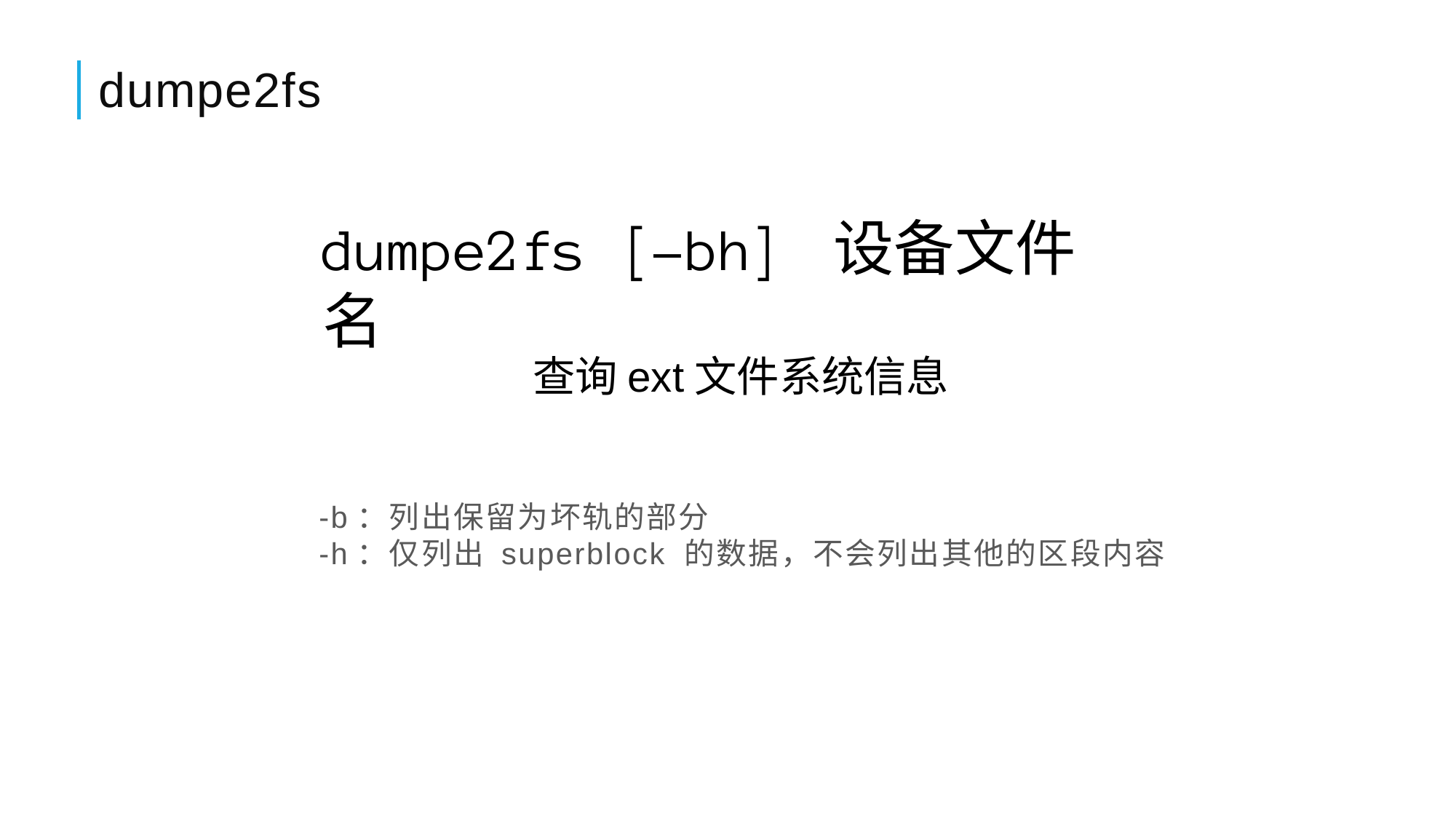

# dumpe2fs
dumpe2fs [-bh] 设备文件名
查询ext文件系统信息
-b：列出保留为坏轨的部分
-h：仅列出 superblock 的数据，不会列出其他的区段内容